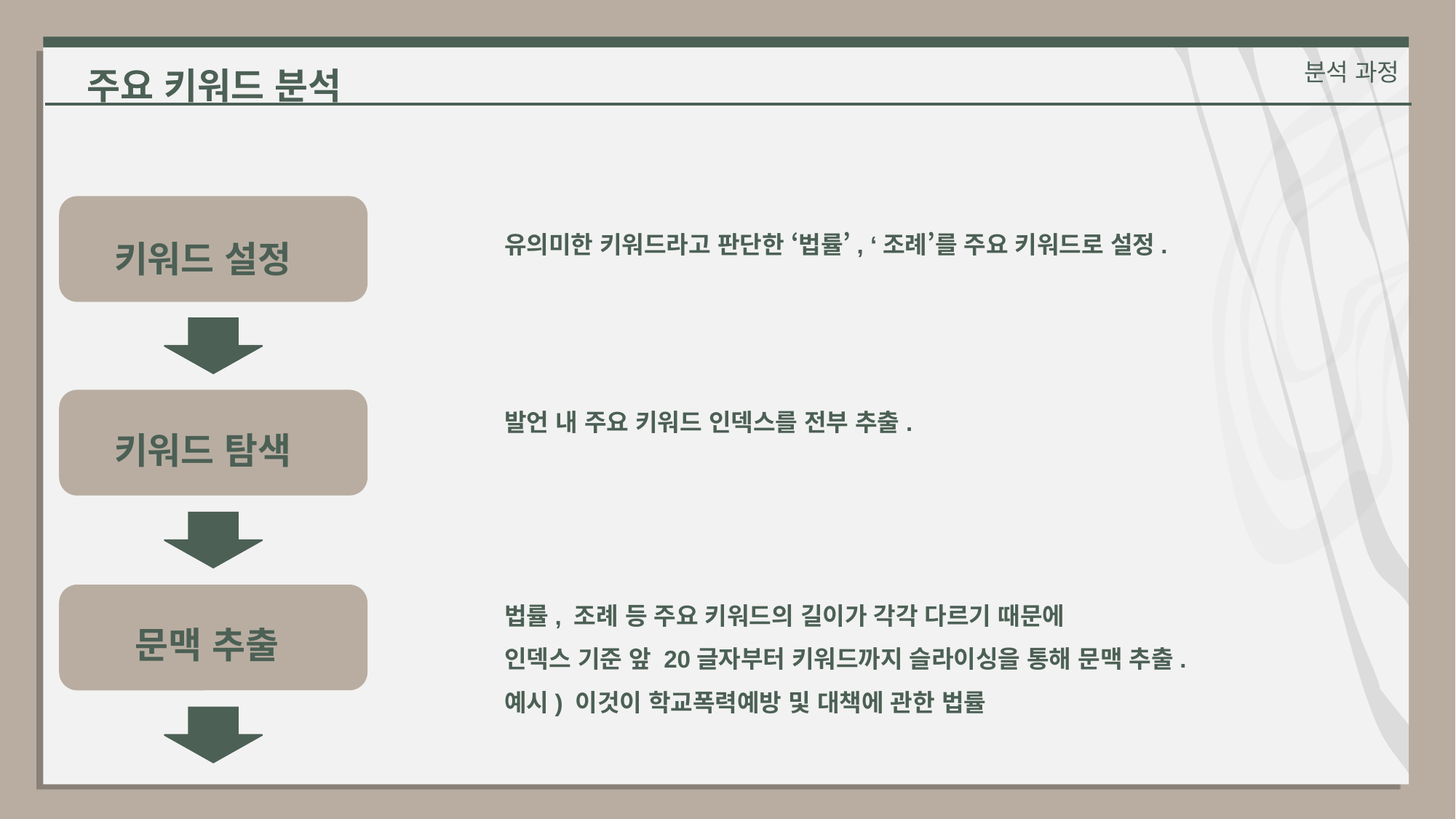

주요 키워드 분석

분석 과정

키워드 설정
유의미한 키워드라고 판단한 ‘법률’, ‘조례’를 주요 키워드로 설정.

발언 내 주요 키워드 인덱스를 전부 추출.

키워드 탐색

법률, 조례 등 주요 키워드의 길이가 각각 다르기 때문에
인덱스 기준 앞 20글자부터 키워드까지 슬라이싱을 통해 문맥 추출.
예시) 이것이 학교폭력예방 및 대책에 관한 법률

문맥 추출